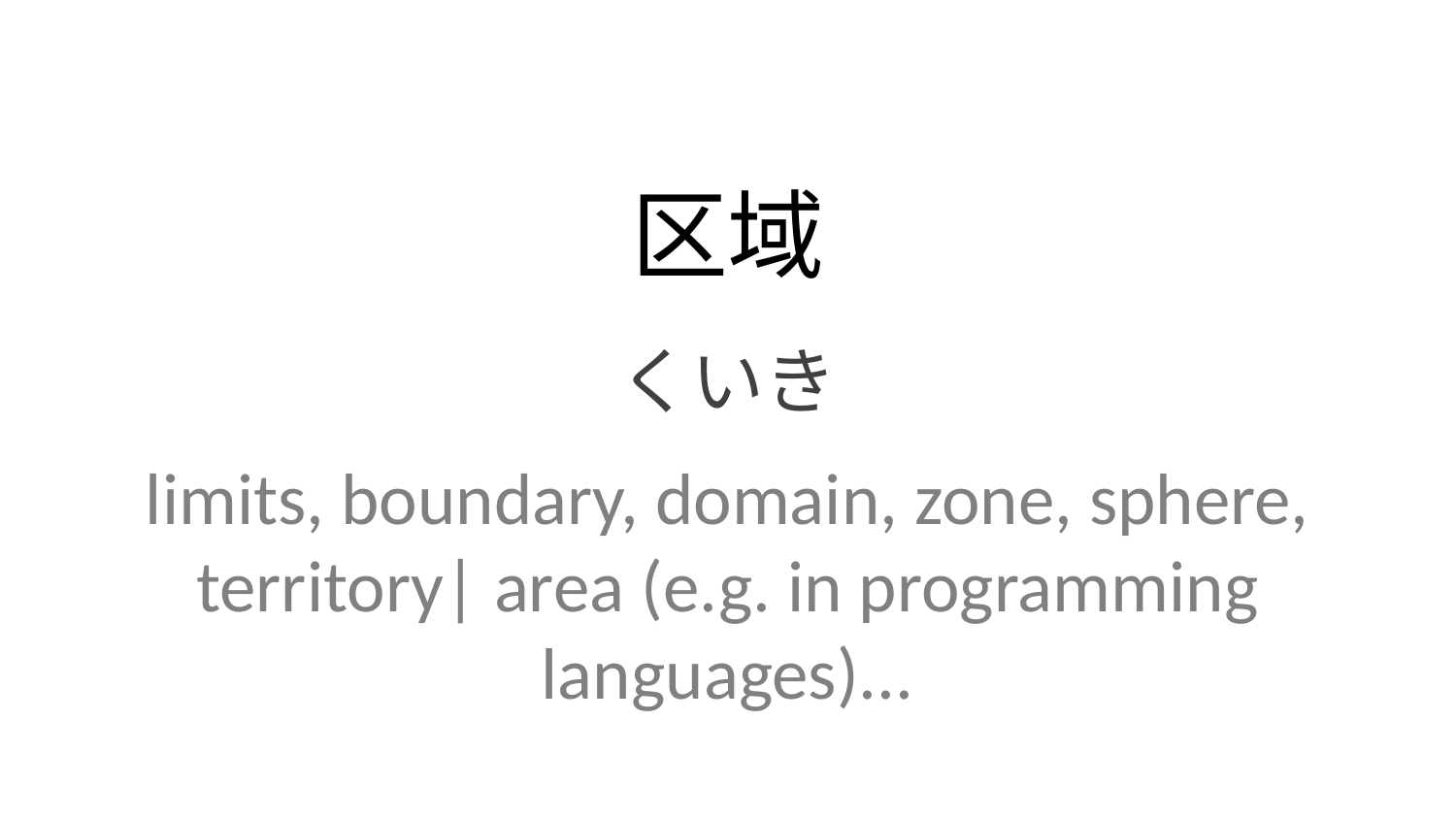

区域

くいき
limits, boundary, domain, zone, sphere, territory| area (e.g. in programming languages)...